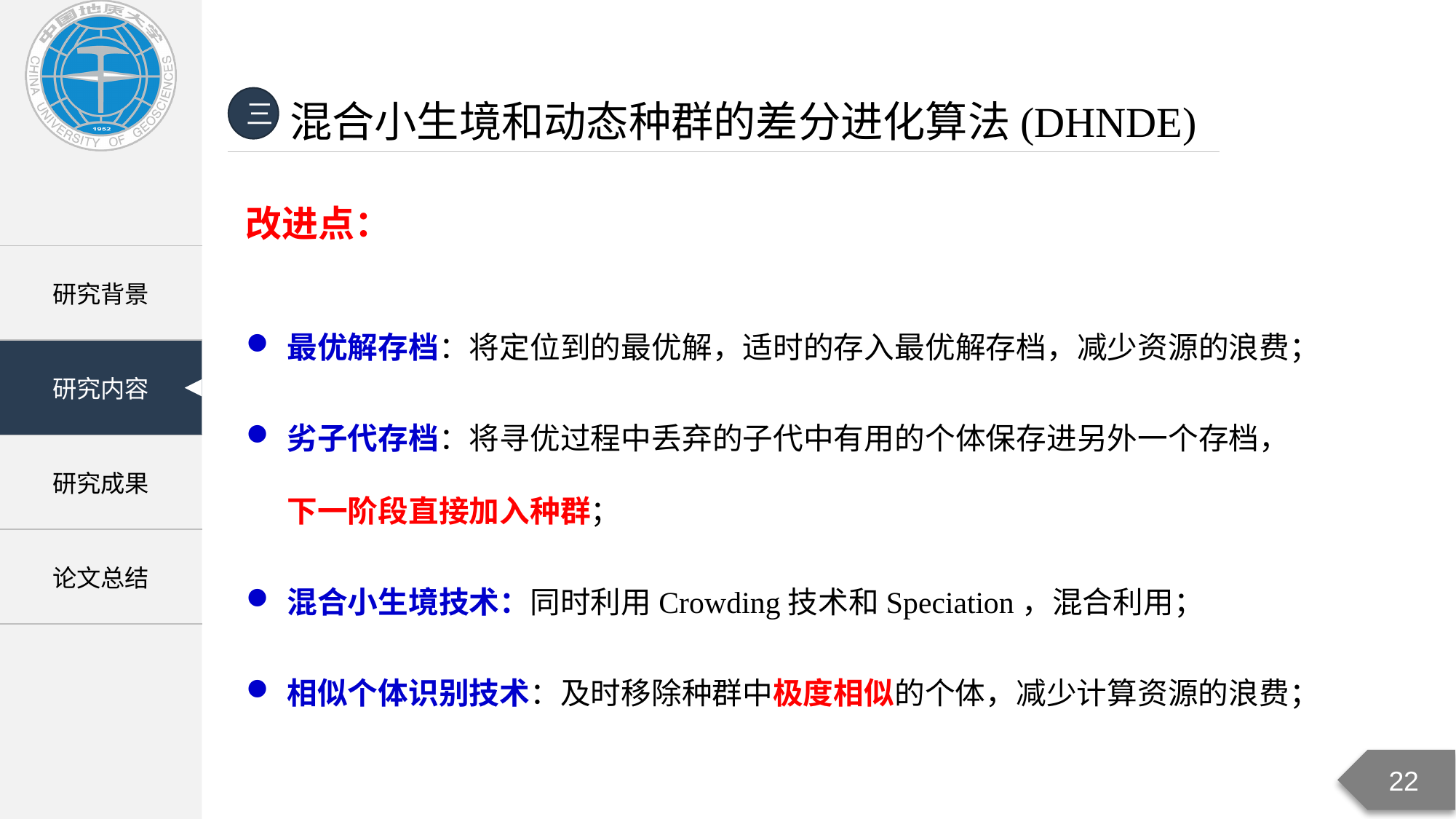

混合小生境和动态种群的差分进化算法(DHNDE)
三
改进点：
最优解存档：将定位到的最优解，适时的存入最优解存档，减少资源的浪费；
劣子代存档：将寻优过程中丢弃的子代中有用的个体保存进另外一个存档，下一阶段直接加入种群；
混合小生境技术：同时利用Crowding技术和Speciation，混合利用；
相似个体识别技术：及时移除种群中极度相似的个体，减少计算资源的浪费；